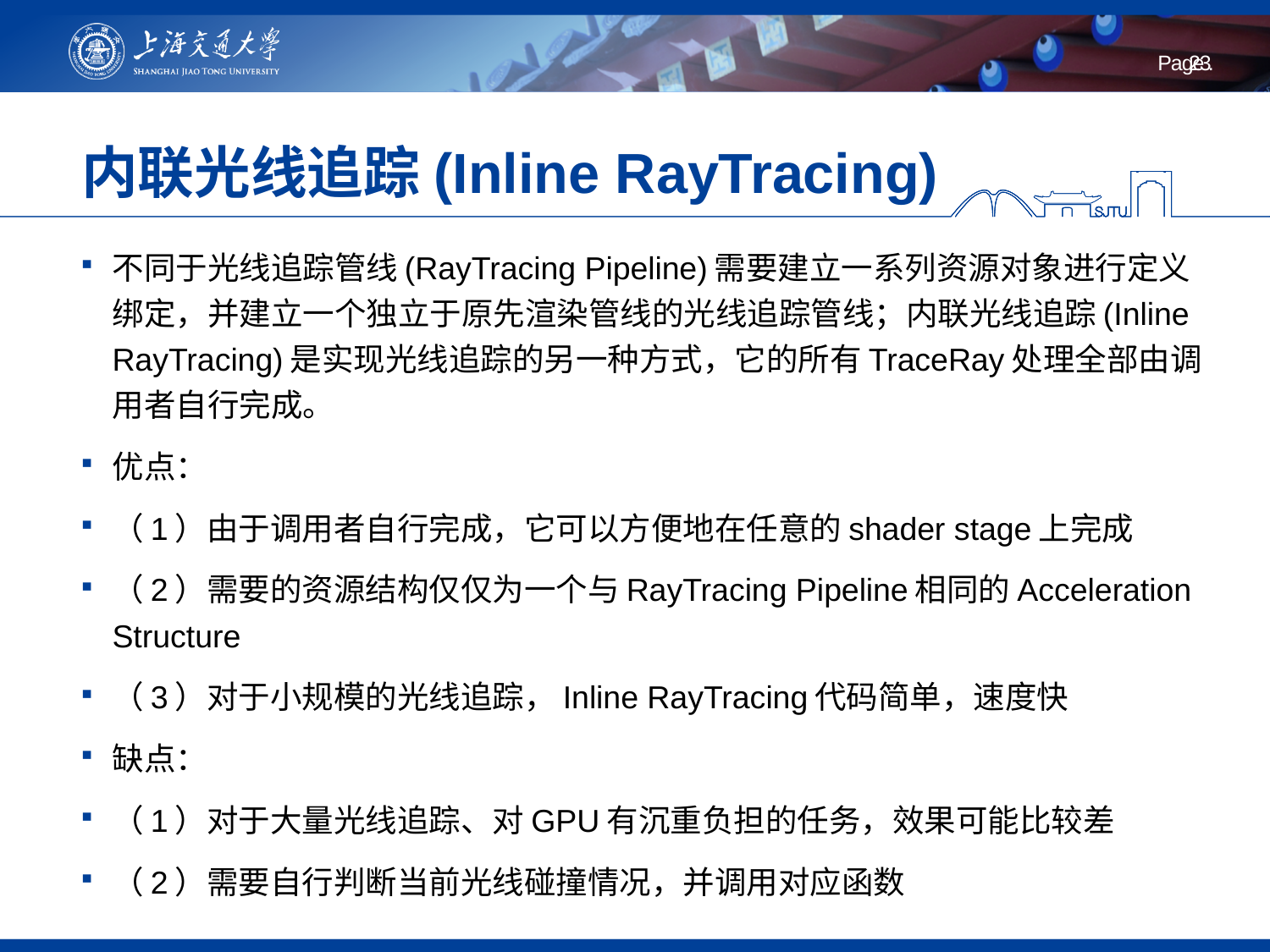

# 内联光线追踪(Inline RayTracing)
不同于光线追踪管线(RayTracing Pipeline)需要建立一系列资源对象进行定义绑定，并建立一个独立于原先渲染管线的光线追踪管线；内联光线追踪(Inline RayTracing)是实现光线追踪的另一种方式，它的所有TraceRay处理全部由调用者自行完成。
优点：
（1）由于调用者自行完成，它可以方便地在任意的shader stage上完成
（2）需要的资源结构仅仅为一个与RayTracing Pipeline相同的Acceleration Structure
（3）对于小规模的光线追踪，Inline RayTracing代码简单，速度快
缺点：
（1）对于大量光线追踪、对GPU有沉重负担的任务，效果可能比较差
（2）需要自行判断当前光线碰撞情况，并调用对应函数